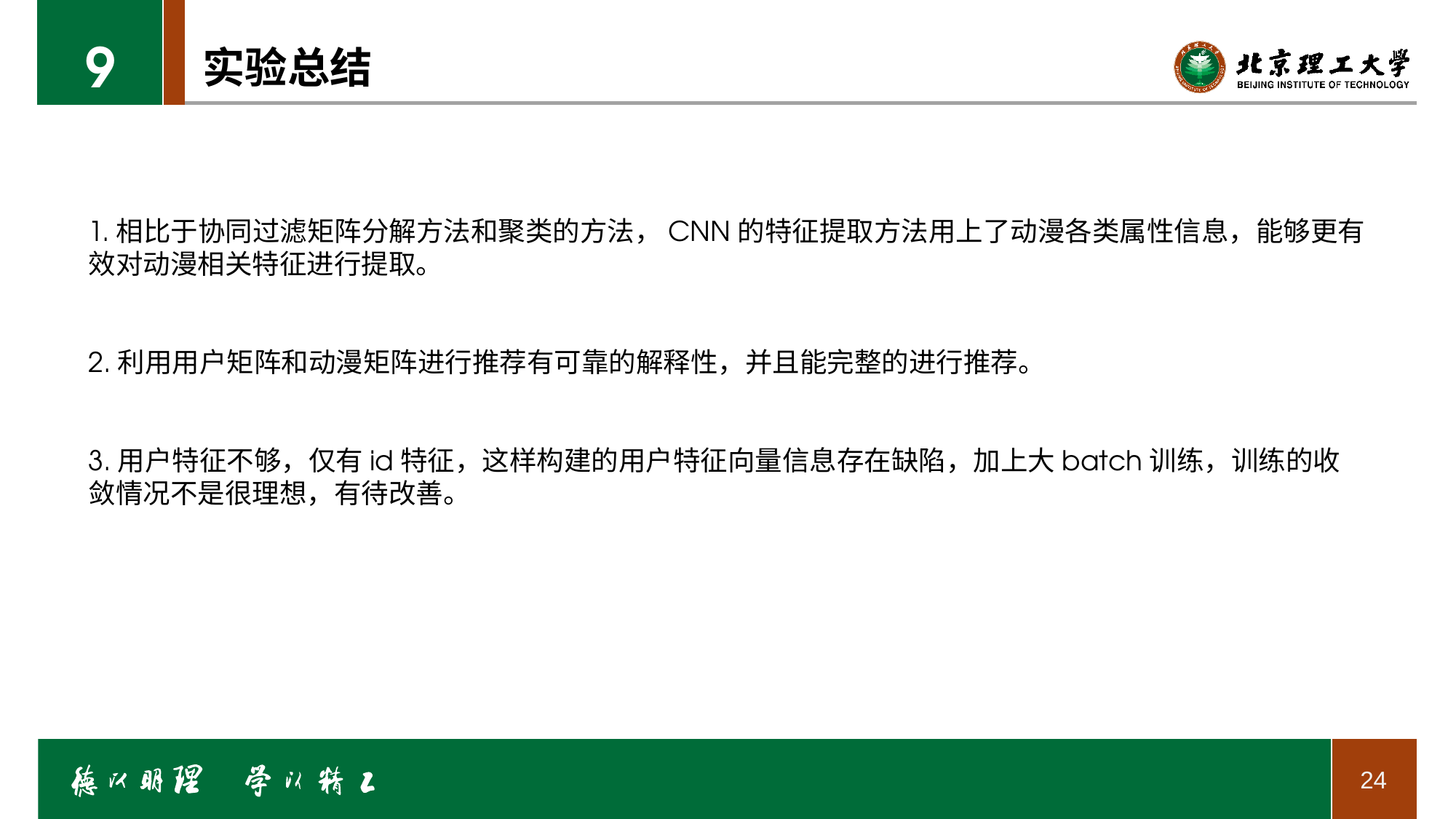

9
# 实验总结
1.相比于协同过滤矩阵分解方法和聚类的方法，CNN的特征提取方法用上了动漫各类属性信息，能够更有效对动漫相关特征进行提取。

2.利用用户矩阵和动漫矩阵进行推荐有可靠的解释性，并且能完整的进行推荐。

3.用户特征不够，仅有id特征，这样构建的用户特征向量信息存在缺陷，加上大batch训练，训练的收敛情况不是很理想，有待改善。